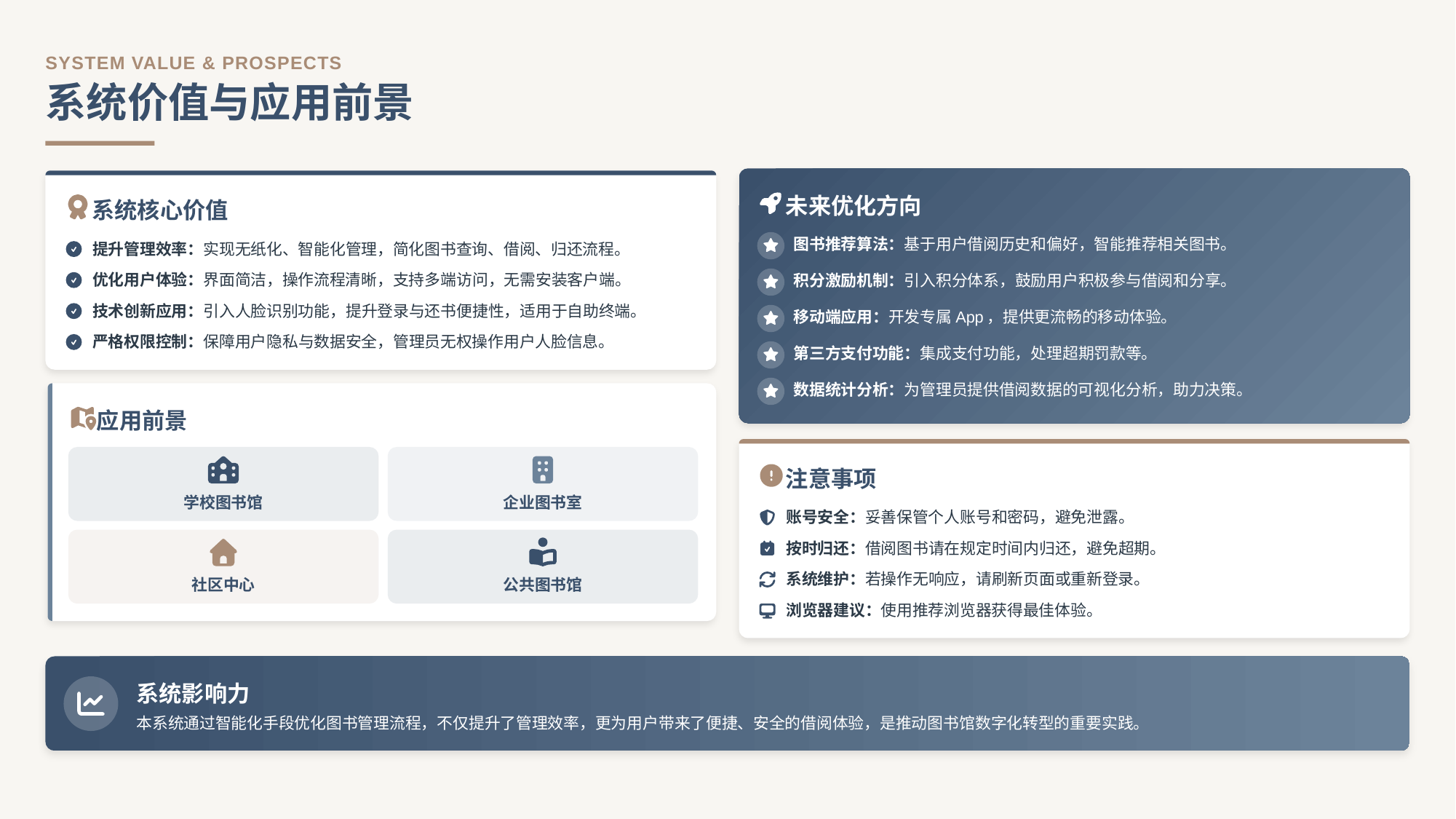

SYSTEM VALUE & PROSPECTS
系统价值与应用前景

未来优化方向
系统核心价值

图书推荐算法：基于用户借阅历史和偏好，智能推荐相关图书。
提升管理效率：实现无纸化、智能化管理，简化图书查询、借阅、归还流程。

优化用户体验：界面简洁，操作流程清晰，支持多端访问，无需安装客户端。

积分激励机制：引入积分体系，鼓励用户积极参与借阅和分享。

技术创新应用：引入人脸识别功能，提升登录与还书便捷性，适用于自助终端。

移动端应用：开发专属App，提供更流畅的移动体验。

严格权限控制：保障用户隐私与数据安全，管理员无权操作用户人脸信息。

第三方支付功能：集成支付功能，处理超期罚款等。

数据统计分析：为管理员提供借阅数据的可视化分析，助力决策。

应用前景

注意事项

学校图书馆
企业图书室
账号安全：妥善保管个人账号和密码，避免泄露。

按时归还：借阅图书请在规定时间内归还，避免超期。

系统维护：若操作无响应，请刷新页面或重新登录。
社区中心
公共图书馆

浏览器建议：使用推荐浏览器获得最佳体验。

系统影响力

本系统通过智能化手段优化图书管理流程，不仅提升了管理效率，更为用户带来了便捷、安全的借阅体验，是推动图书馆数字化转型的重要实践。